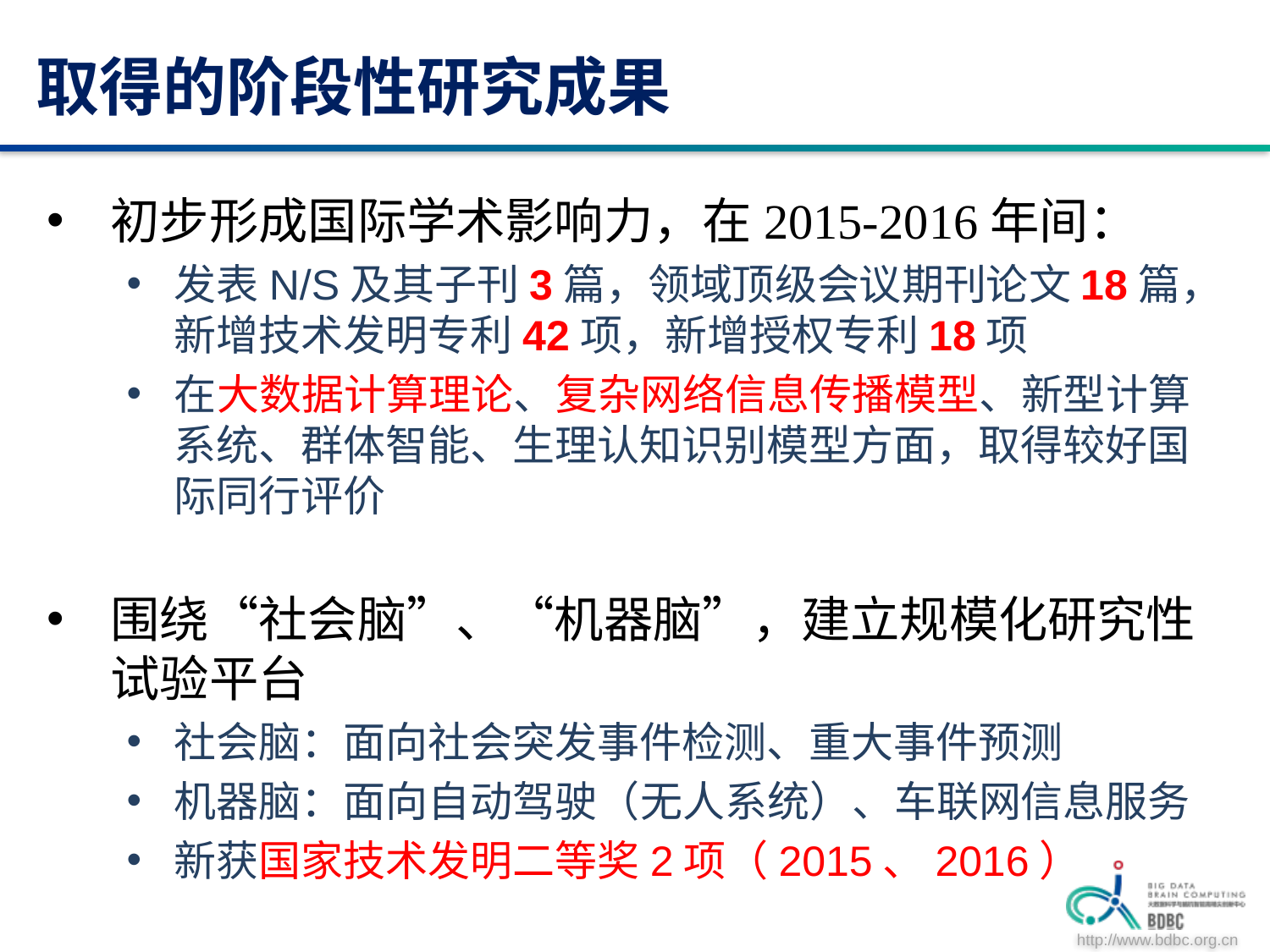

# 取得的阶段性研究成果
初步形成国际学术影响力，在2015-2016年间：
发表N/S及其子刊3篇，领域顶级会议期刊论文18篇，新增技术发明专利42项，新增授权专利18项
在大数据计算理论、复杂网络信息传播模型、新型计算系统、群体智能、生理认知识别模型方面，取得较好国际同行评价

围绕“社会脑”、“机器脑”，建立规模化研究性试验平台
社会脑：面向社会突发事件检测、重大事件预测
机器脑：面向自动驾驶（无人系统）、车联网信息服务
新获国家技术发明二等奖2项（2015、2016）